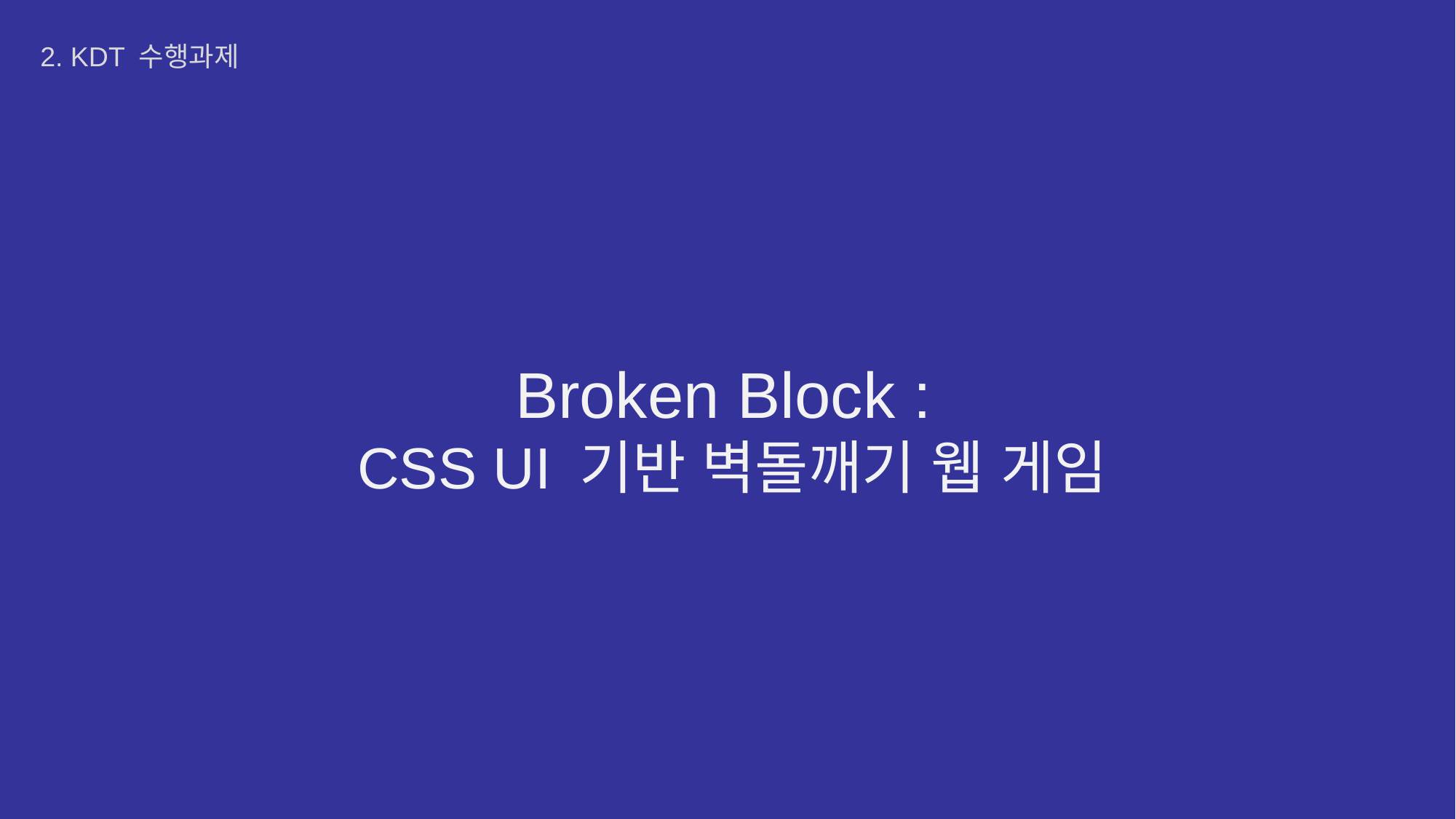

2. KDT 수행과제
# Broken Block : CSS UI 기반 벽돌깨기 웹 게임